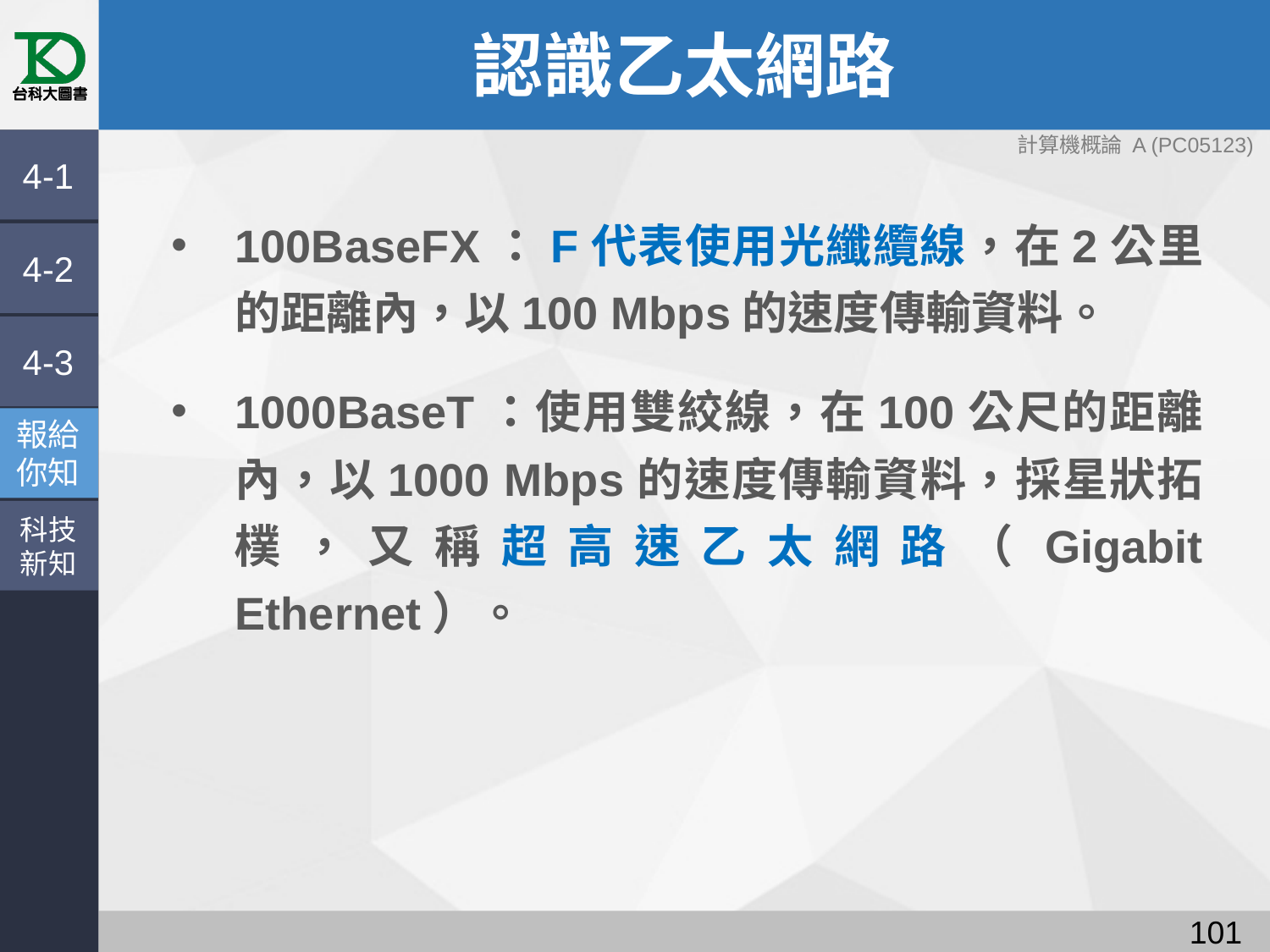

# 認識乙太網路
4-1
100BaseFX：F代表使用光纖纜線，在2公里的距離內，以100 Mbps的速度傳輸資料。
1000BaseT：使用雙絞線，在100公尺的距離內，以1000 Mbps的速度傳輸資料，採星狀拓樸，又稱超高速乙太網路（Gigabit Ethernet）。
4-2
4-3
報給
你知
科技
新知
101